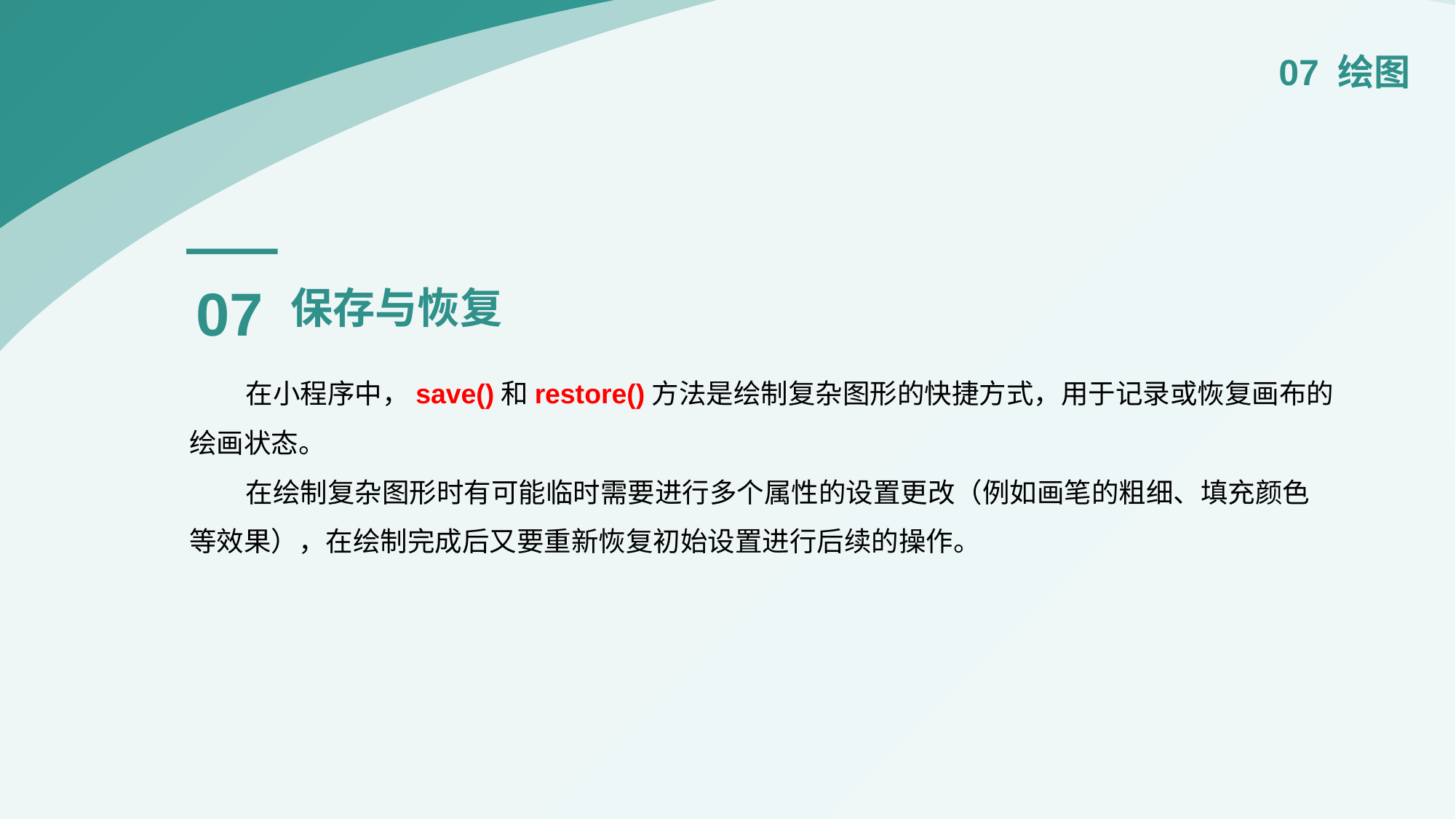

07 绘图
07

保存与恢复
        在小程序中，save()和restore()方法是绘制复杂图形的快捷方式，用于记录或恢复画布的绘画状态。
        在绘制复杂图形时有可能临时需要进行多个属性的设置更改（例如画笔的粗细、填充颜色等效果），在绘制完成后又要重新恢复初始设置进行后续的操作。